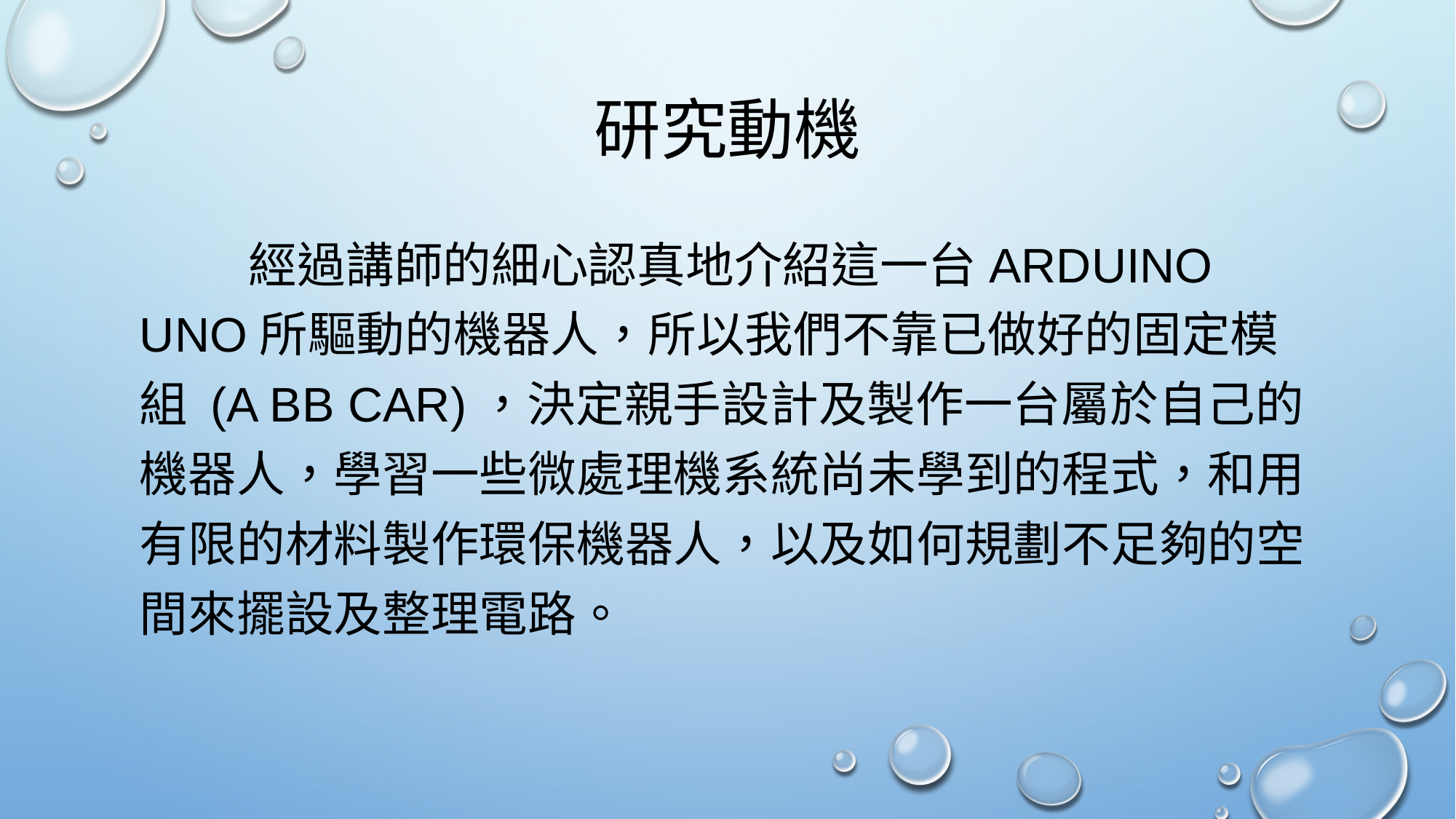

# 研究動機
	經過講師的細心認真地介紹這一台Arduino uno所驅動的機器人，所以我們不靠已做好的固定模組 (A BB Car)，決定親手設計及製作一台屬於自己的機器人，學習一些微處理機系統尚未學到的程式，和用有限的材料製作環保機器人，以及如何規劃不足夠的空間來擺設及整理電路。